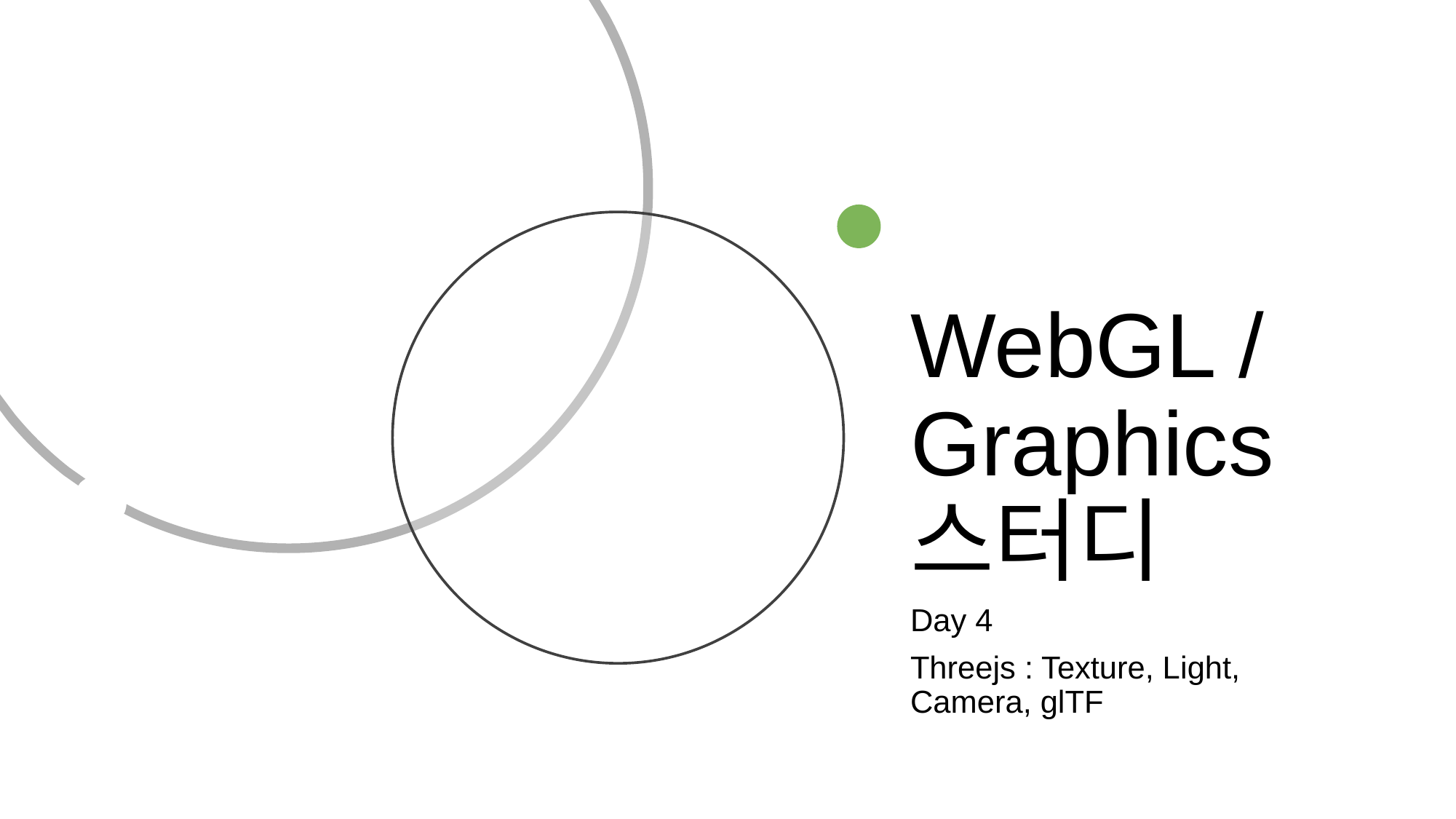

# WebGL / Graphics 스터디

Day 4
Threejs : Texture, Light, Camera, glTF